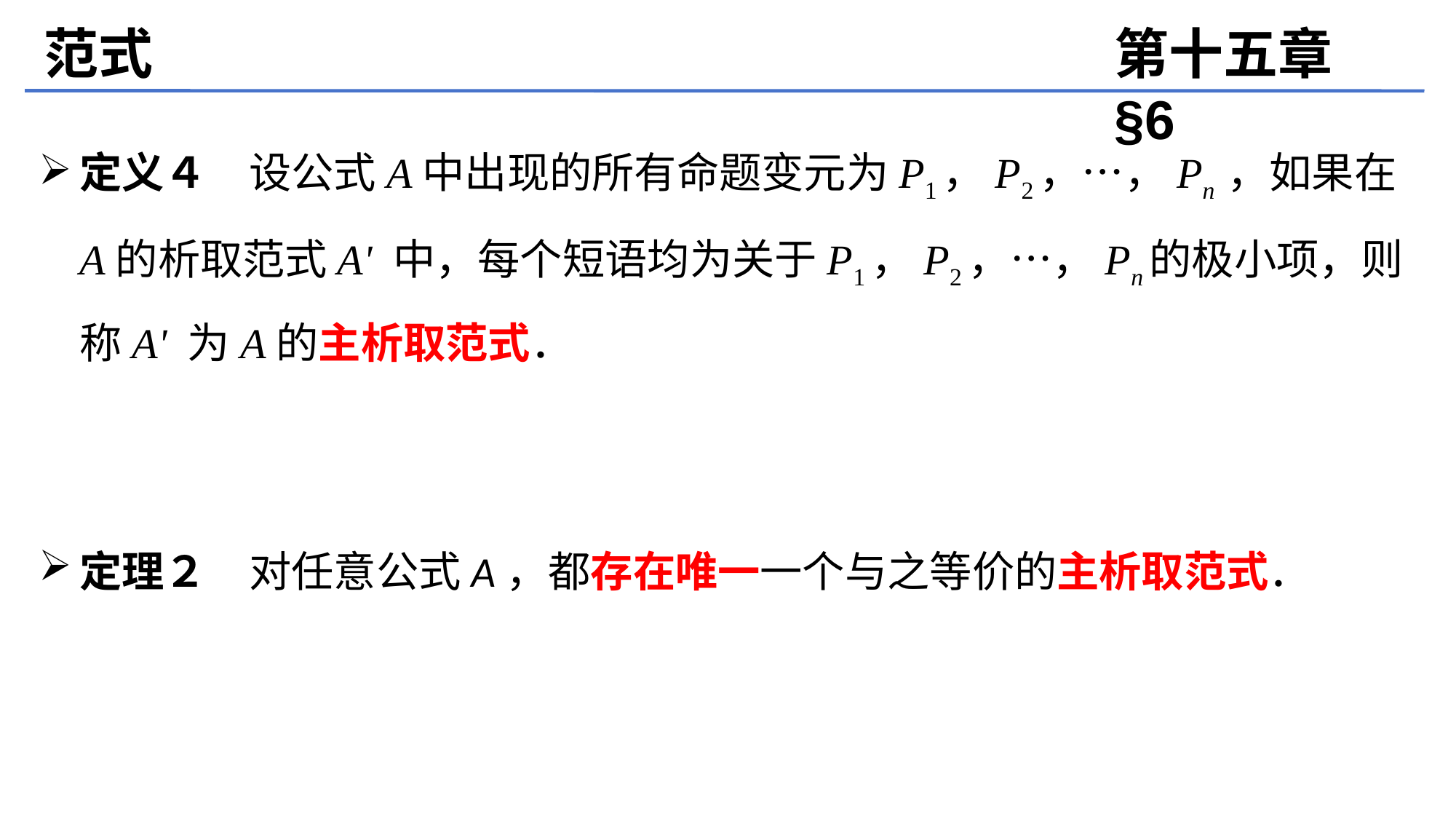

范式
第十五章 §6
定义４　设公式A中出现的所有命题变元为P1，P2，…，Pn ，如果在A的析取范式A' 中，每个短语均为关于P1，P2，…，Pn的极小项，则称A' 为A的主析取范式．

定理２　对任意公式A，都存在唯一一个与之等价的主析取范式．